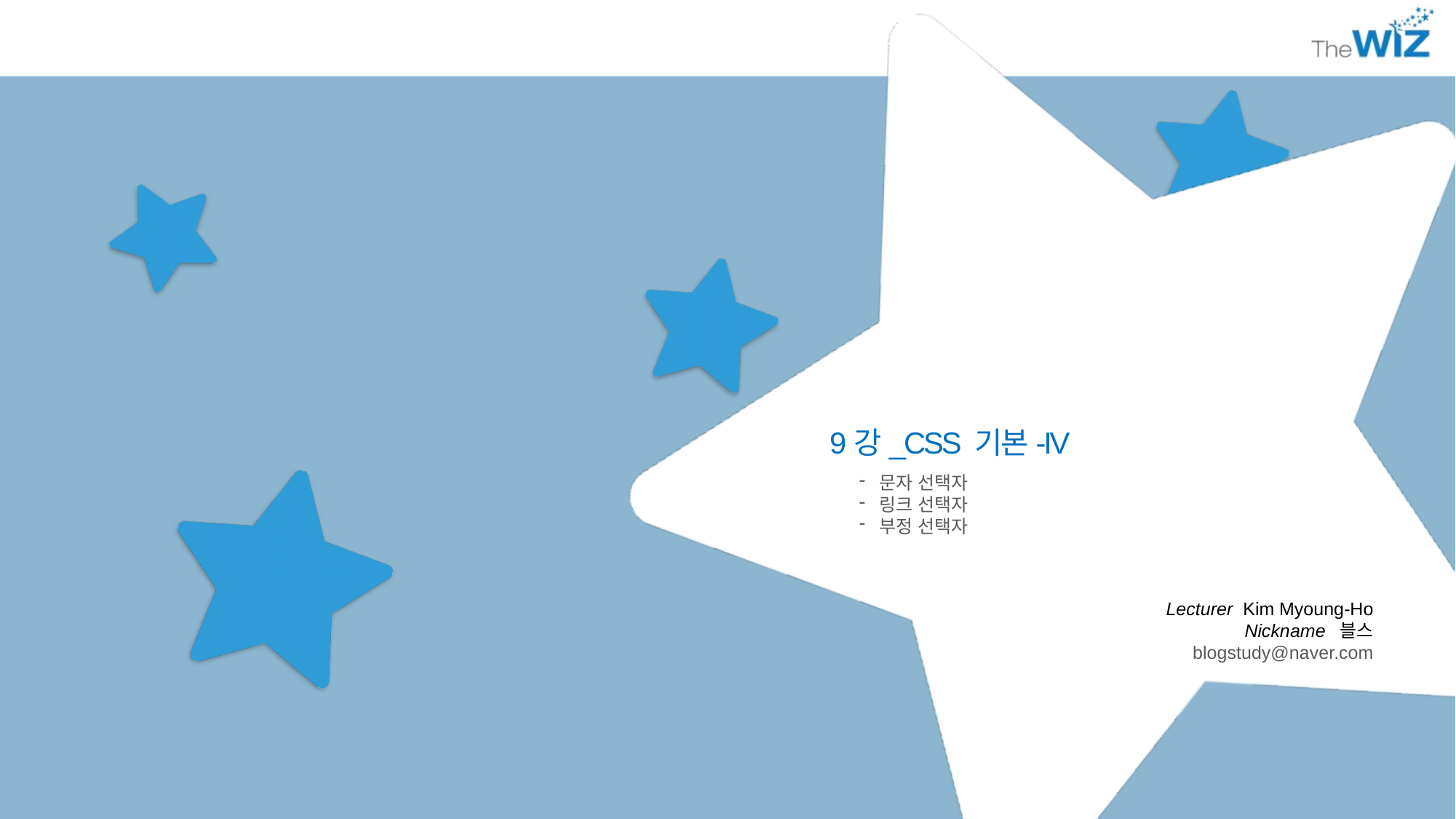

9강_CSS 기본-IV
문자 선택자
링크 선택자
부정 선택자
Lecturer  Kim Myoung-Ho
Nickname  블스
blogstudy@naver.com